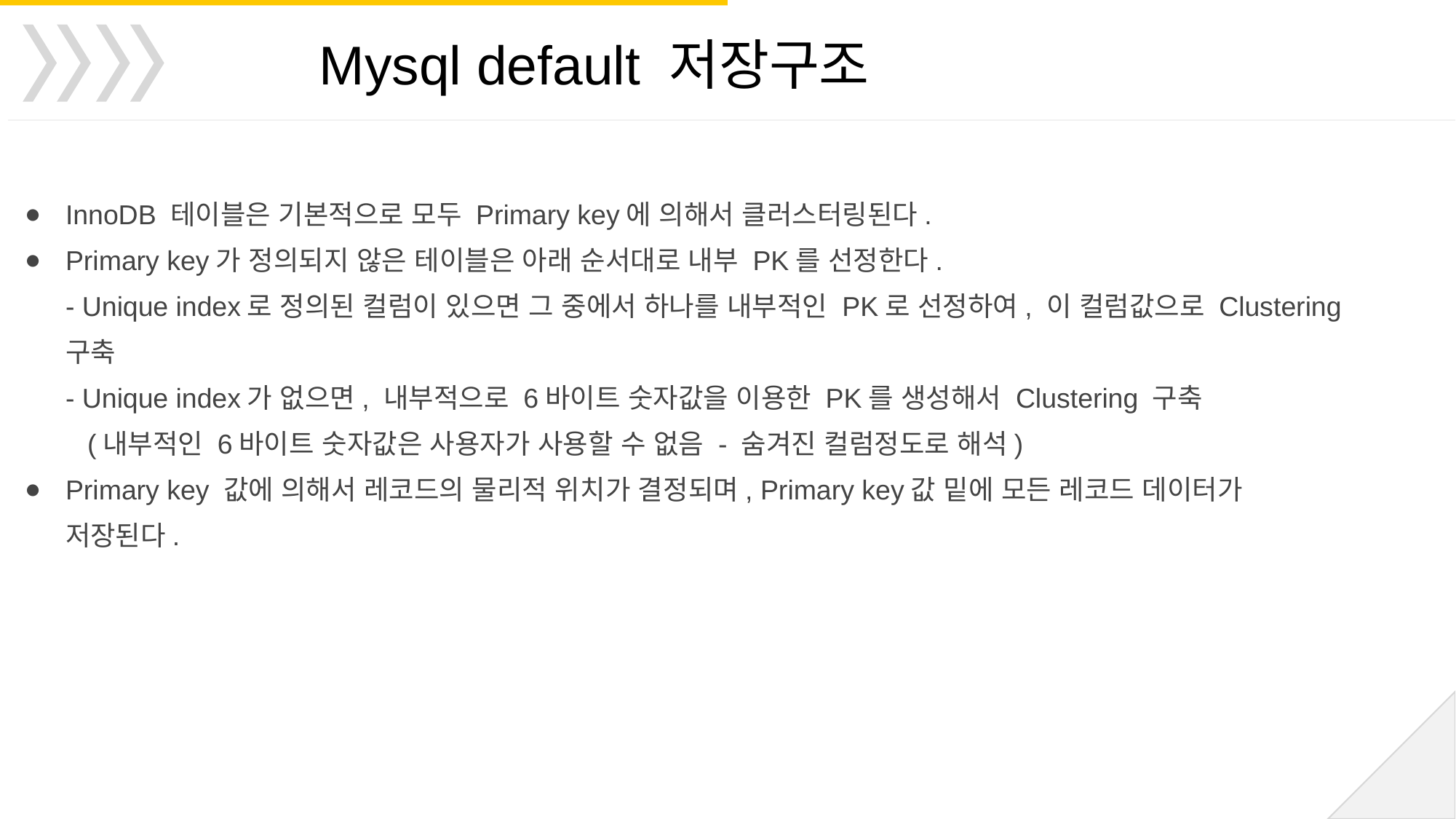

Mysql default 저장구조

InnoDB 테이블은 기본적으로 모두 Primary key에 의해서 클러스터링된다.
Primary key가 정의되지 않은 테이블은 아래 순서대로 내부 PK를 선정한다.
- Unique index로 정의된 컬럼이 있으면 그 중에서 하나를 내부적인 PK로 선정하여, 이 컬럼값으로 Clustering 구축
- Unique index가 없으면, 내부적으로 6바이트 숫자값을 이용한 PK를 생성해서 Clustering 구축
  (내부적인 6바이트 숫자값은 사용자가 사용할 수 없음 - 숨겨진 컬럼정도로 해석)
Primary key 값에 의해서 레코드의 물리적 위치가 결정되며, Primary key값 밑에 모든 레코드 데이터가 저장된다.